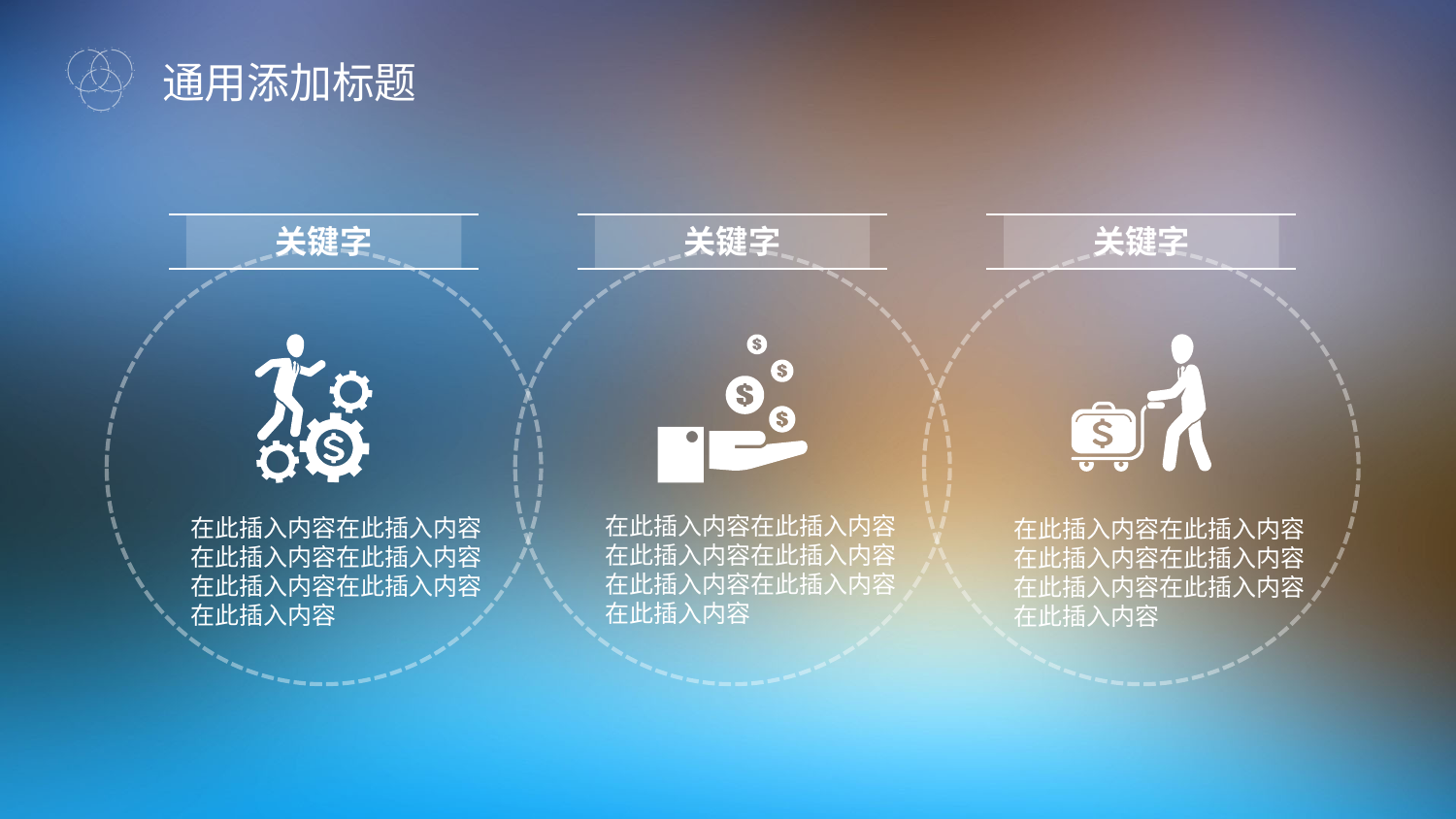

通用添加标题

关键字

关键字

关键字

在此插入内容在此插入内容
在此插入内容在此插入内容
在此插入内容在此插入内容
在此插入内容

在此插入内容在此插入内容
在此插入内容在此插入内容
在此插入内容在此插入内容
在此插入内容

在此插入内容在此插入内容
在此插入内容在此插入内容
在此插入内容在此插入内容
在此插入内容